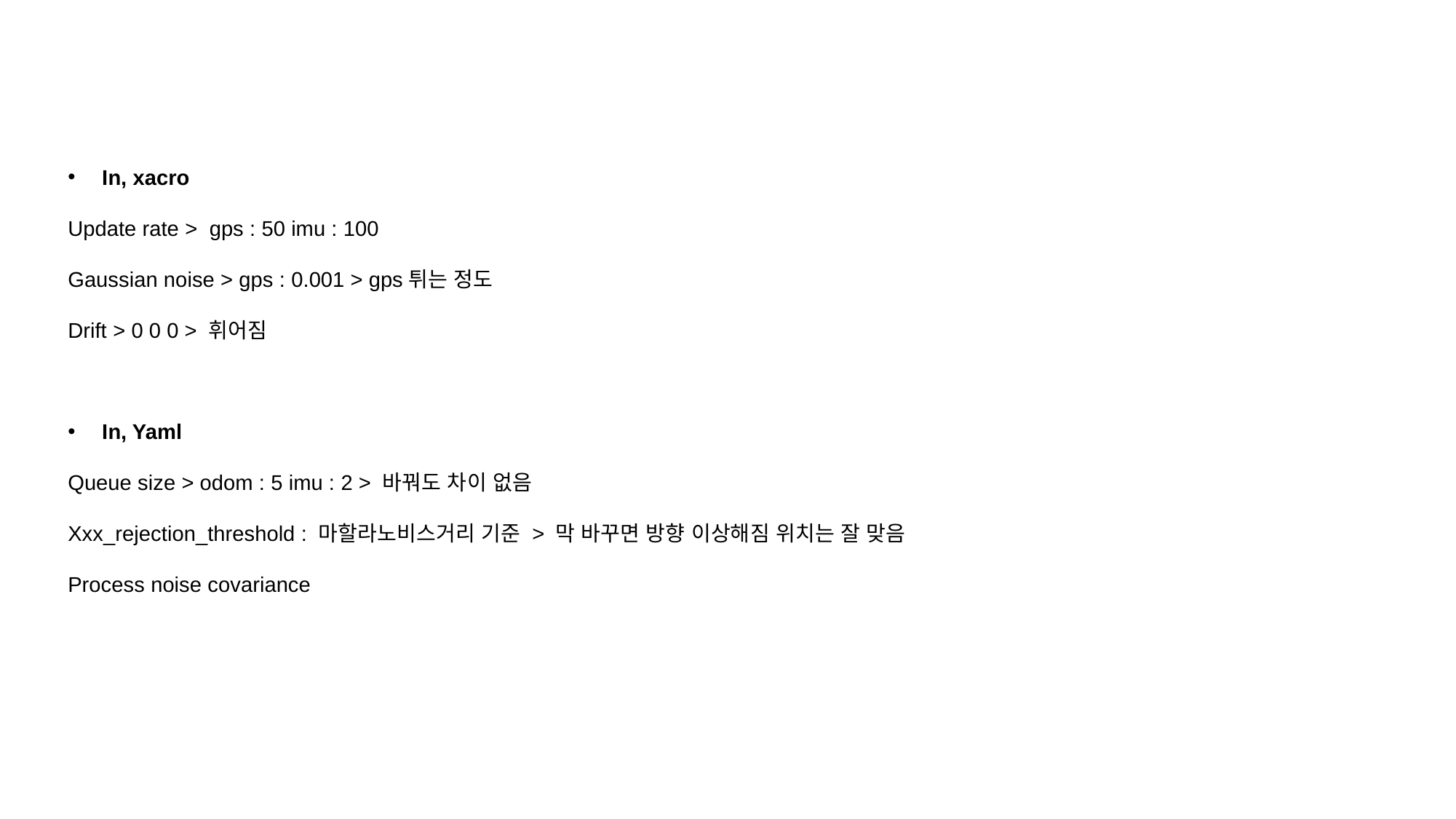

In, xacro
Update rate >  gps : 50 imu : 100
Gaussian noise > gps : 0.001 > gps튀는 정도
Drift > 0 0 0 > 휘어짐

In, Yaml
Queue size > odom : 5 imu : 2 > 바꿔도 차이 없음
Xxx_rejection_threshold : 마할라노비스거리 기준 > 막 바꾸면 방향 이상해짐 위치는 잘 맞음
Process noise covariance